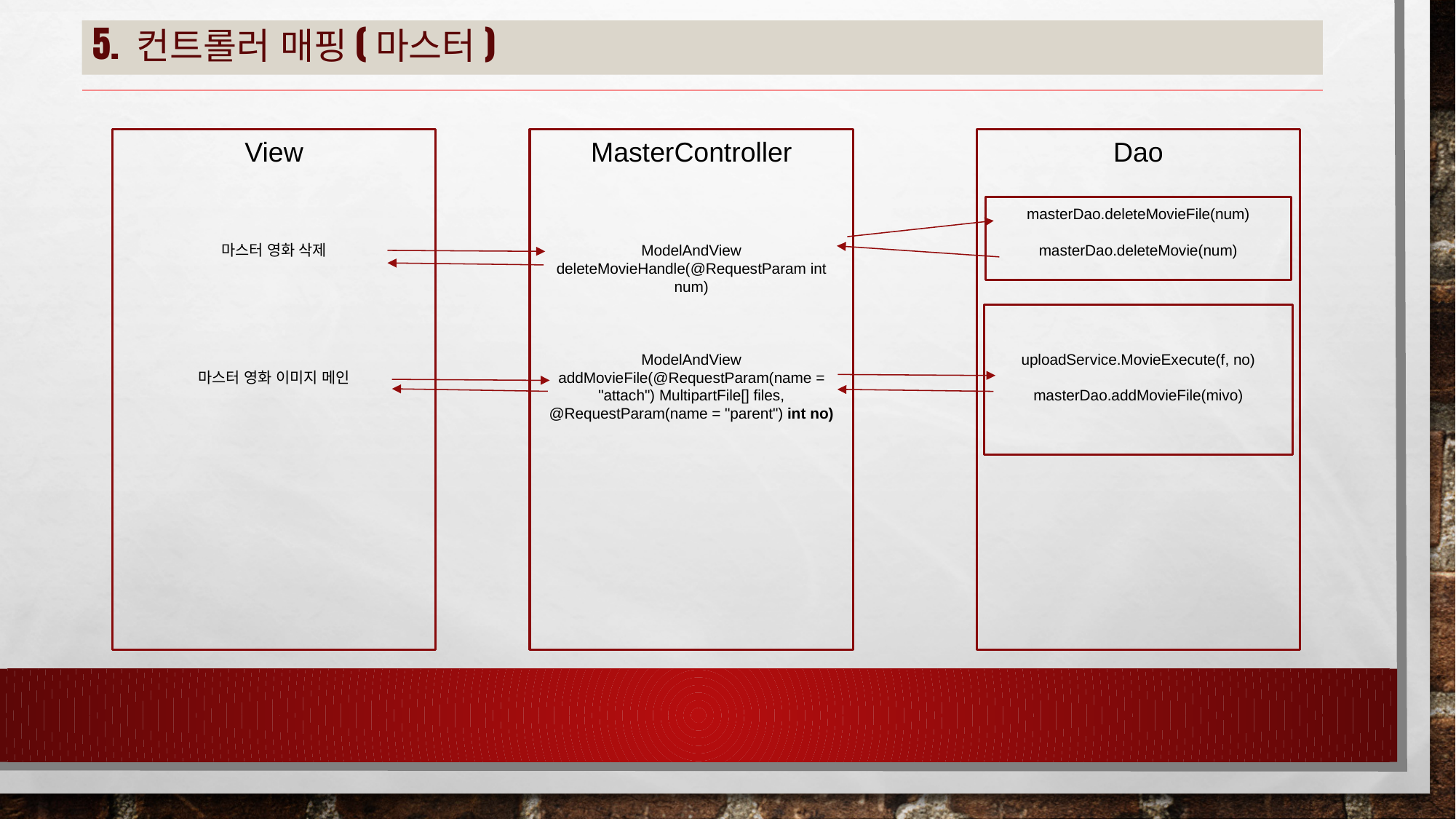

# 5. 컨트롤러 매핑(마스터)
View

마스터 영화 삭제

마스터 영화 이미지 메인

MasterController

ModelAndView deleteMovieHandle(@RequestParam int num)

ModelAndView addMovieFile(@RequestParam(name = "attach") MultipartFile[] files,
@RequestParam(name = "parent") int no)

Dao

masterDao.deleteMovieFile(num)

masterDao.deleteMovie(num)

uploadService.MovieExecute(f, no)

masterDao.addMovieFile(mivo)